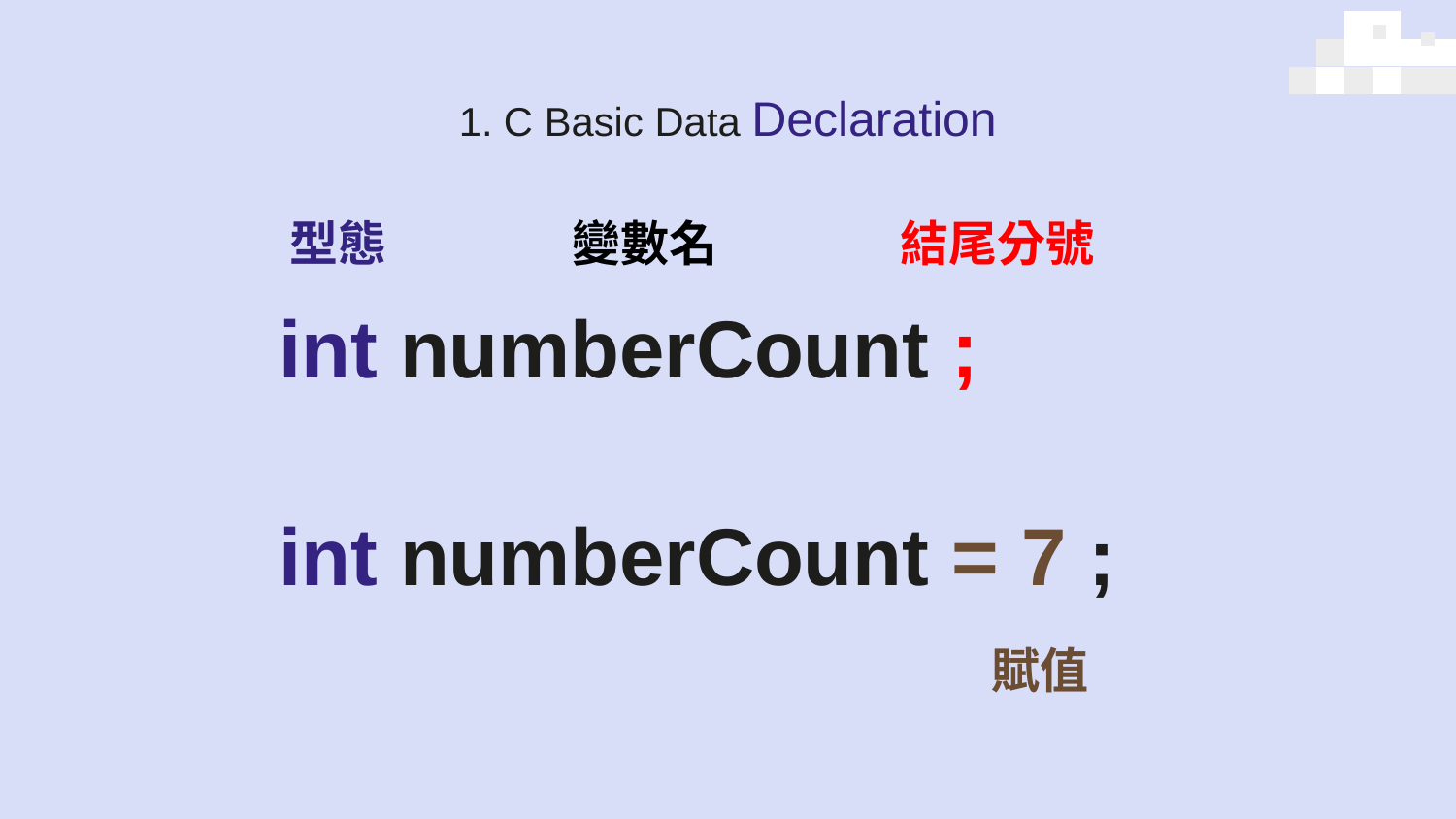

# 1. C Basic Data Declaration
型態
變數名
結尾分號
int numberCount ;
int numberCount = 7 ;
賦值